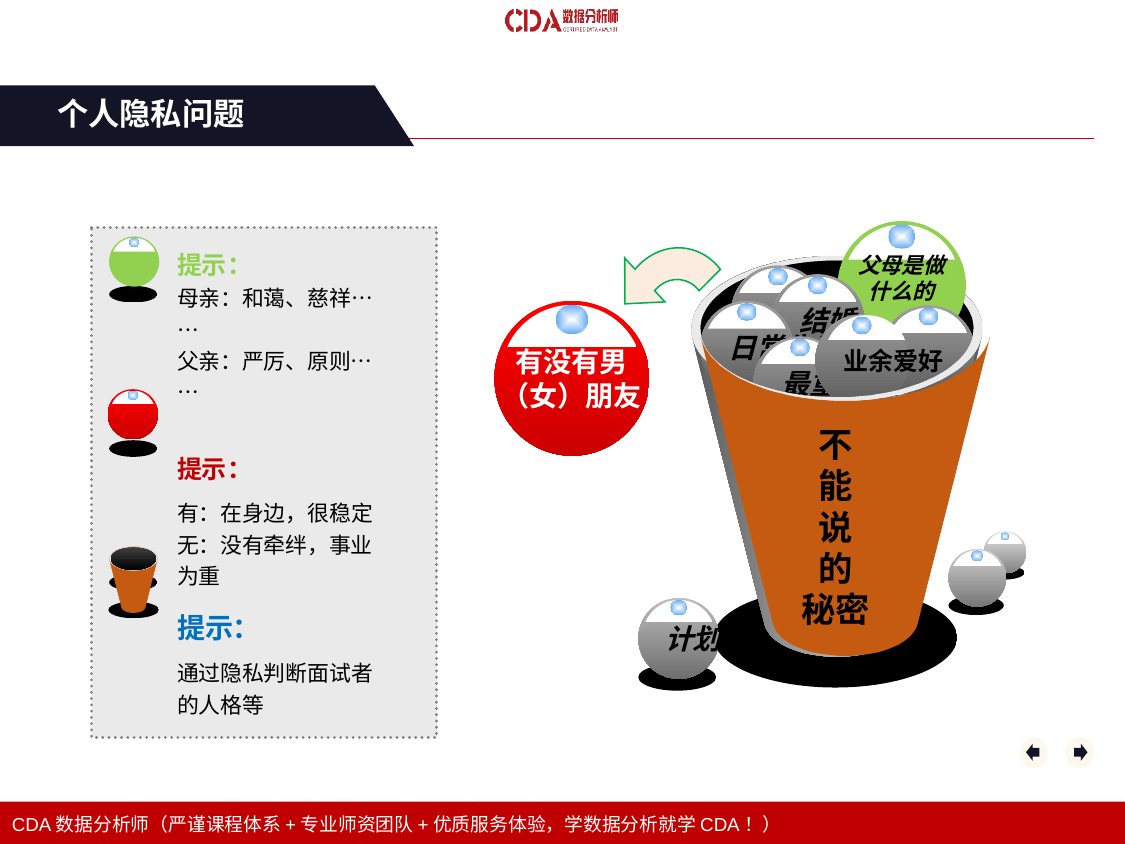

个人隐私问题

提示：
母亲：和蔼、慈祥……
父亲：严厉、原则……

提示：
有：在身边，很稳定无：没有牵绊，事业为重
提示：
通过隐私判断面试者的人格等

父母是做什么的

结婚

有没有男
（女）朋友

日常生活

业余爱好

最重要是的事

不
能
说
的
秘密

计划